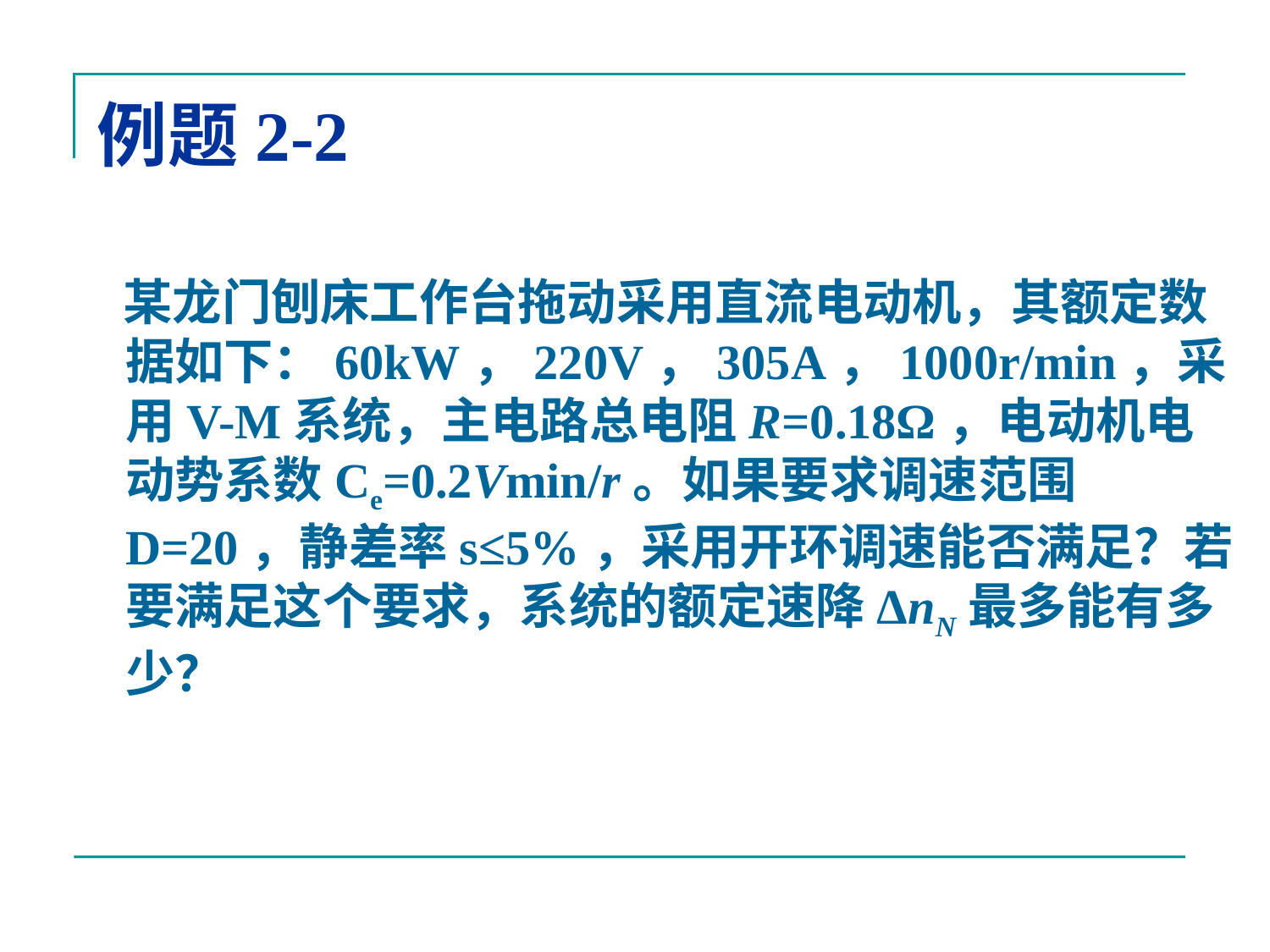

# 例题2-2
   某龙门刨床工作台拖动采用直流电动机，其额定数据如下：60kW，220V，305A，1000r/min，采用V-M系统，主电路总电阻R=0.18Ω，电动机电动势系数Ce=0.2Vmin/r。如果要求调速范围D=20，静差率s≤5%，采用开环调速能否满足？若要满足这个要求，系统的额定速降ΔnN最多能有多少？